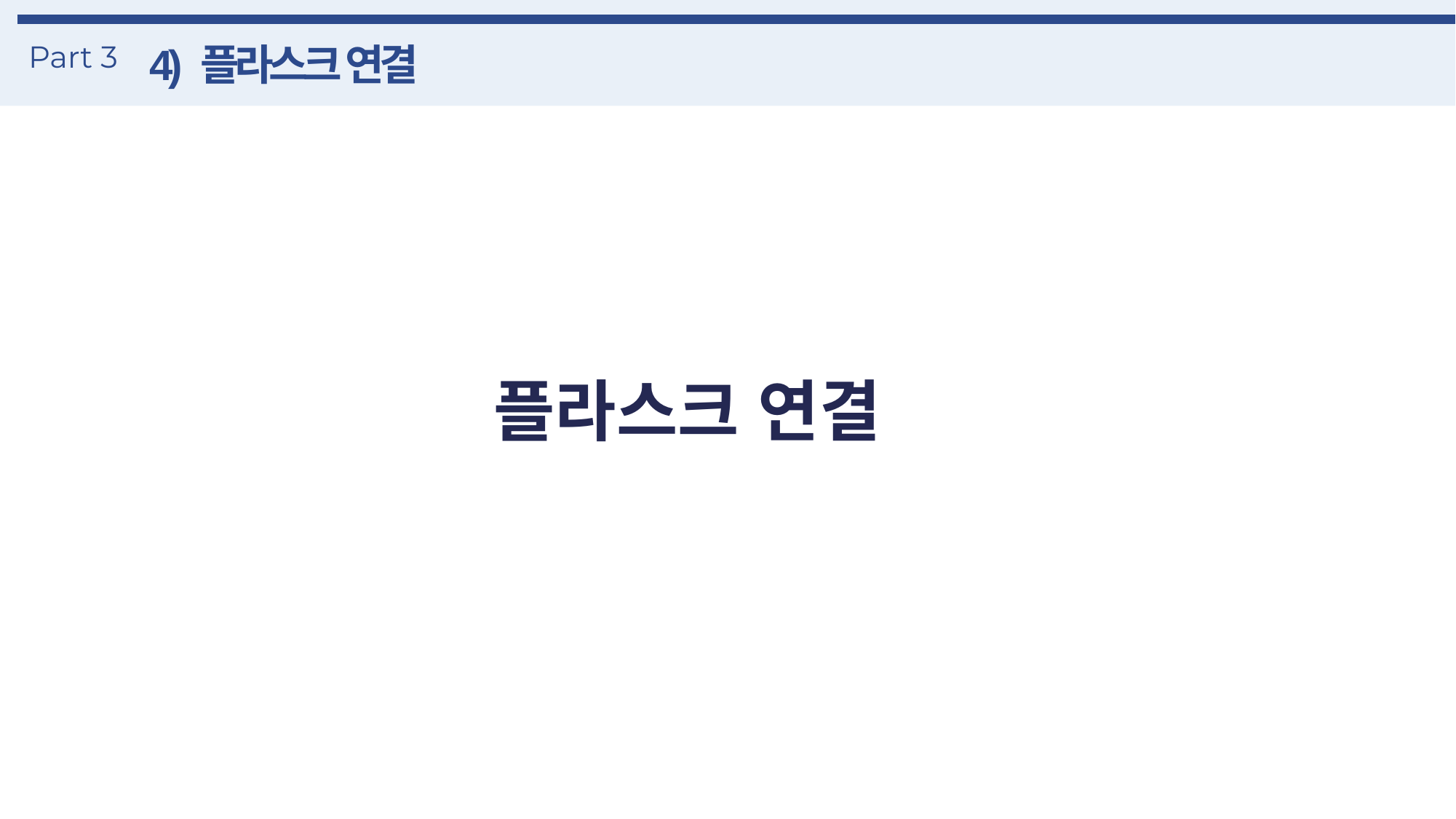

Part 3
4) 플라스크 연결
플라스크 연결